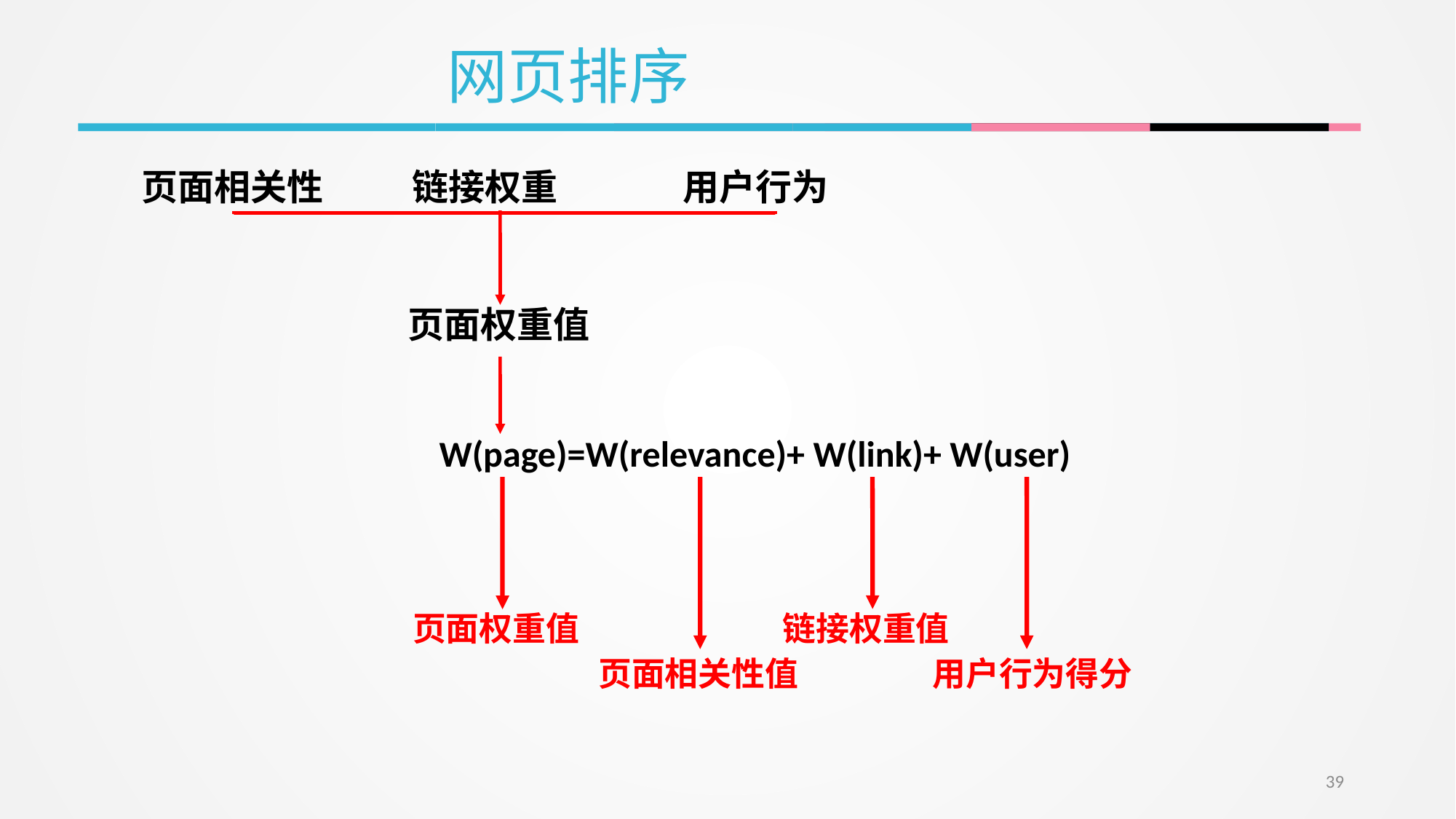

网页排序

页面相关性
链接权重
用户行为

页面权重值

W(page)=W(relevance)+ W(link)+ W(user)

  页面权重值

 页面相关性值

  链接权重值

  用户行为得分
39